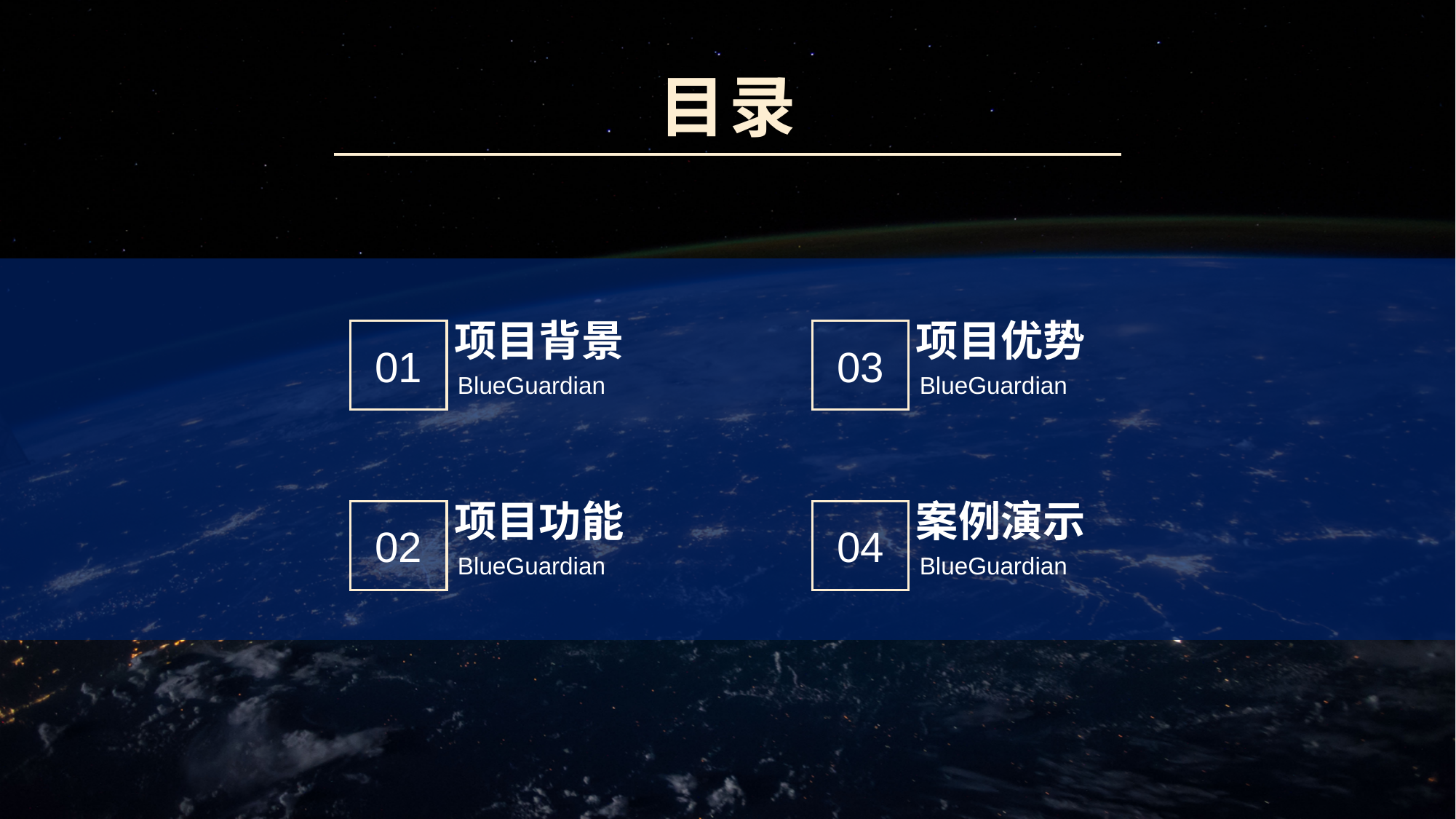

目录

项目背景
01
BlueGuardian
项目优势
03
BlueGuardian
项目功能
02
BlueGuardian
案例演示
04
BlueGuardian